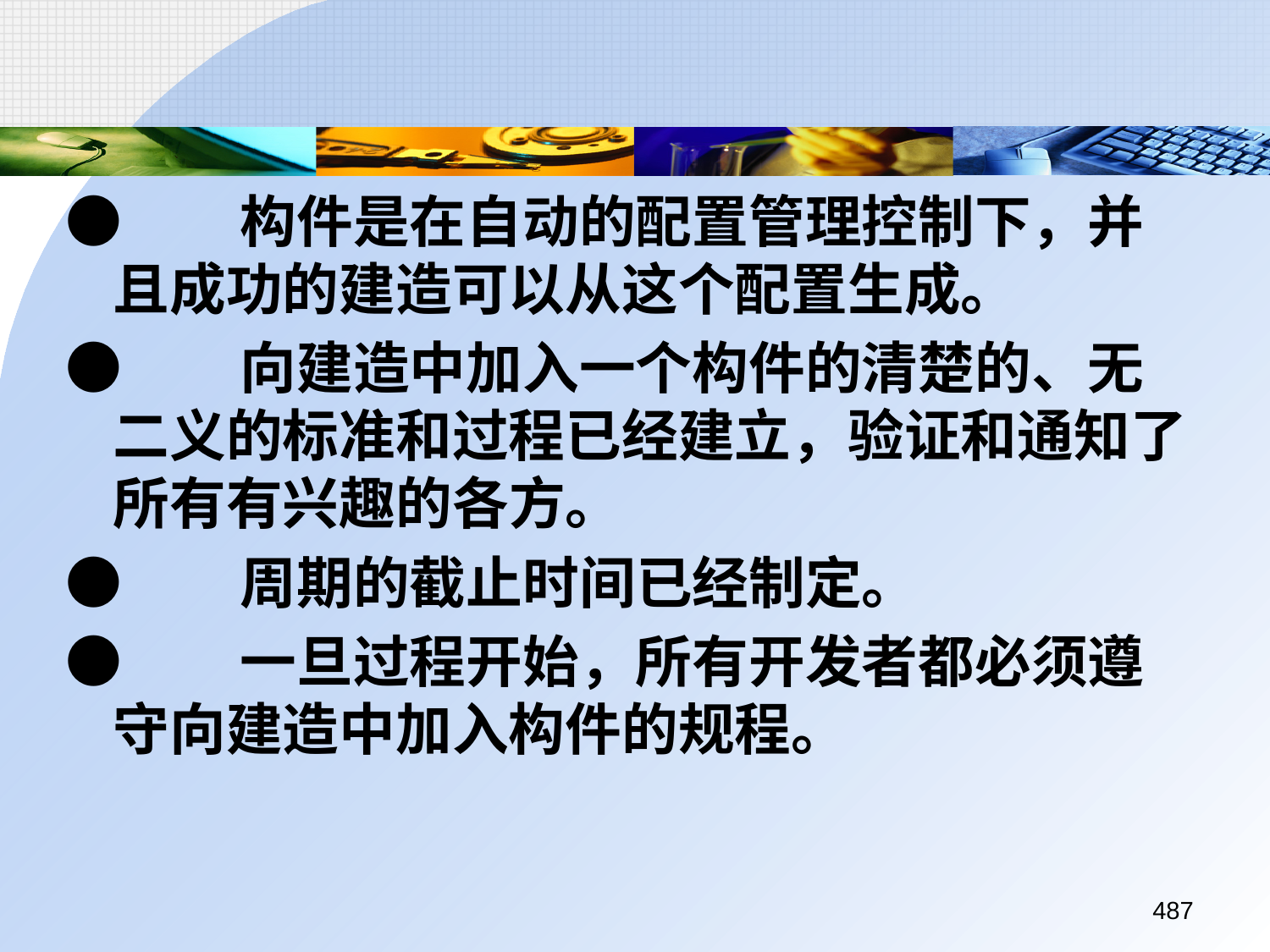

●	构件是在自动的配置管理控制下，并且成功的建造可以从这个配置生成。
●	向建造中加入一个构件的清楚的、无二义的标准和过程已经建立，验证和通知了所有有兴趣的各方。
●	周期的截止时间已经制定。
●	一旦过程开始，所有开发者都必须遵守向建造中加入构件的规程。

487